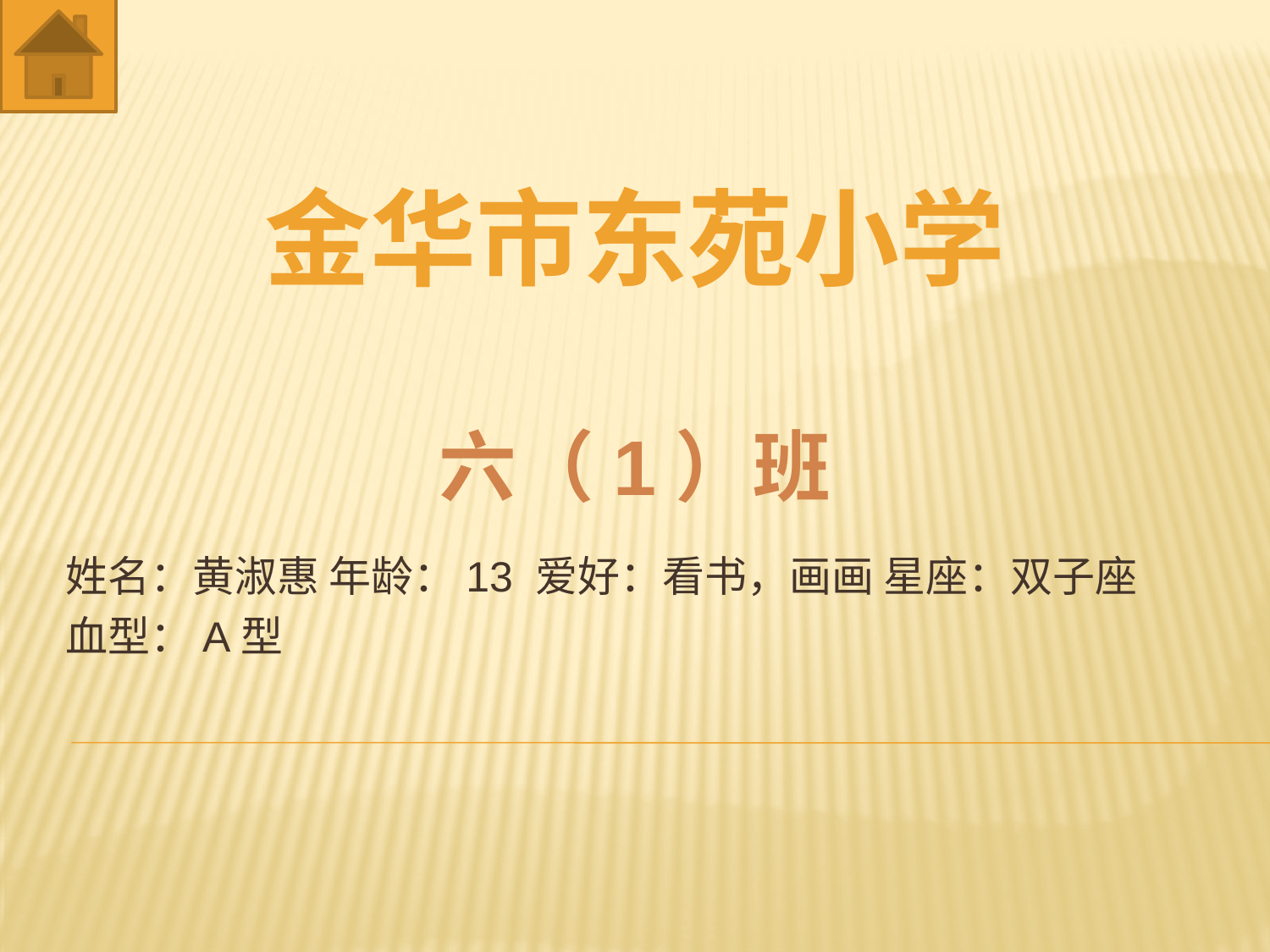

金华市东苑小学
六（1）班
姓名：黄淑惠 年龄：13 爱好：看书，画画 星座：双子座
血型：A型
#